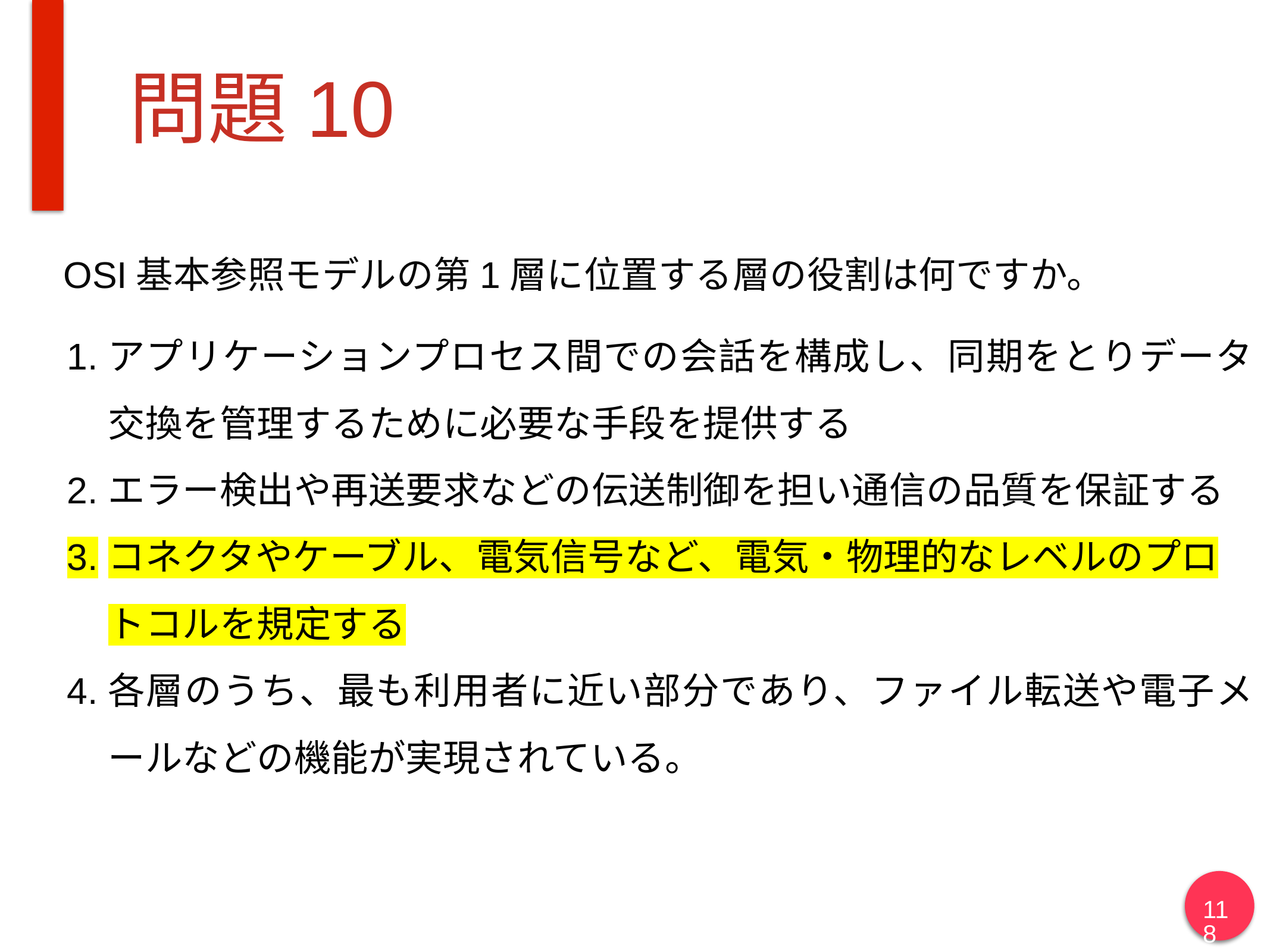

# 問題10
OSI基本参照モデルの第1層に位置する層の役割は何ですか。
アプリケーションプロセス間での会話を構成し、同期をとりデータ交換を管理するために必要な手段を提供する
エラー検出や再送要求などの伝送制御を担い通信の品質を保証する
コネクタやケーブル、電気信号など、電気・物理的なレベルのプロトコルを規定する
各層のうち、最も利用者に近い部分であり、ファイル転送や電子メールなどの機能が実現されている。
118